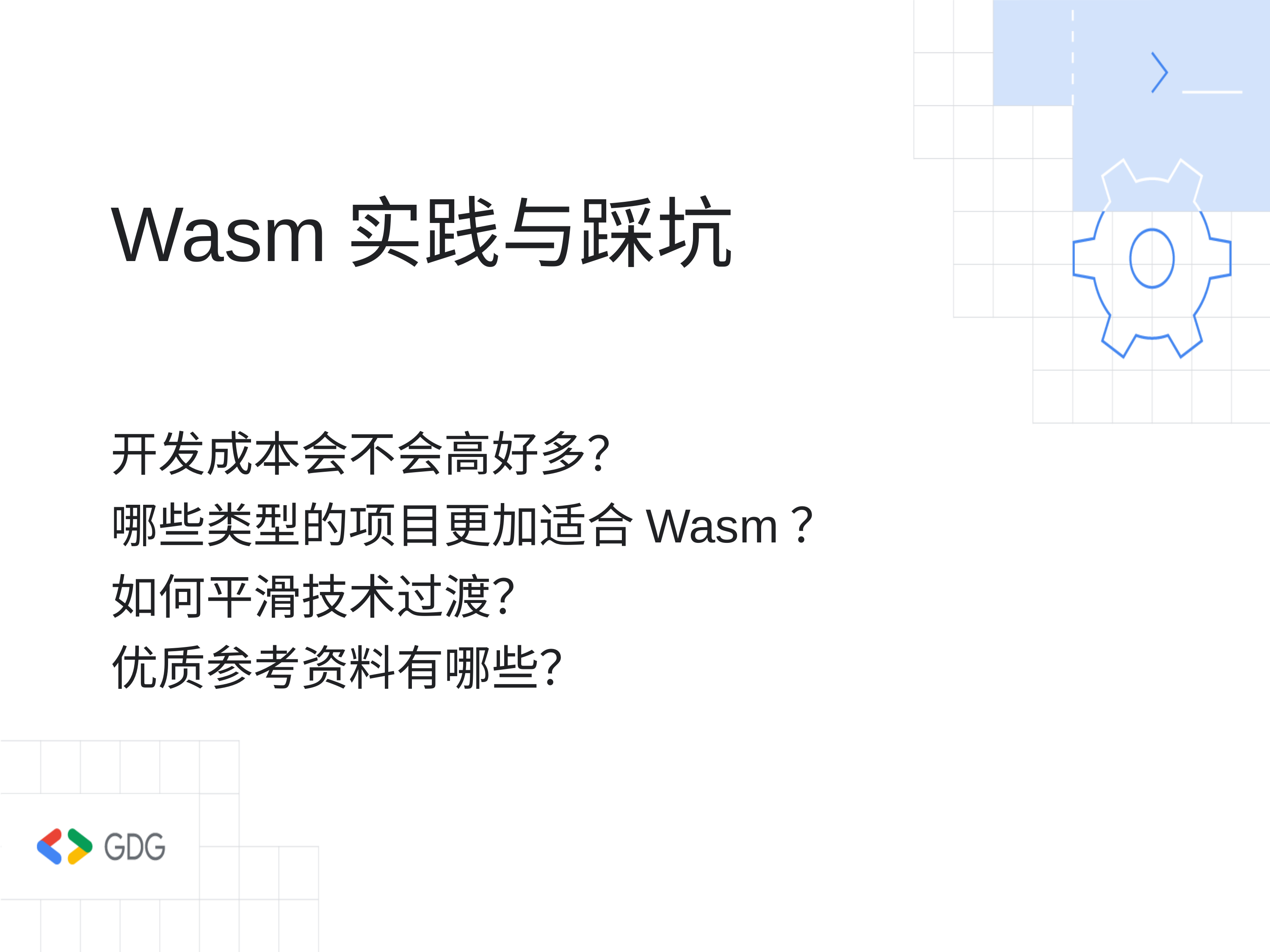

# Wasm实践与踩坑
开发成本会不会高好多？
哪些类型的项目更加适合Wasm？
如何平滑技术过渡？
优质参考资料有哪些？